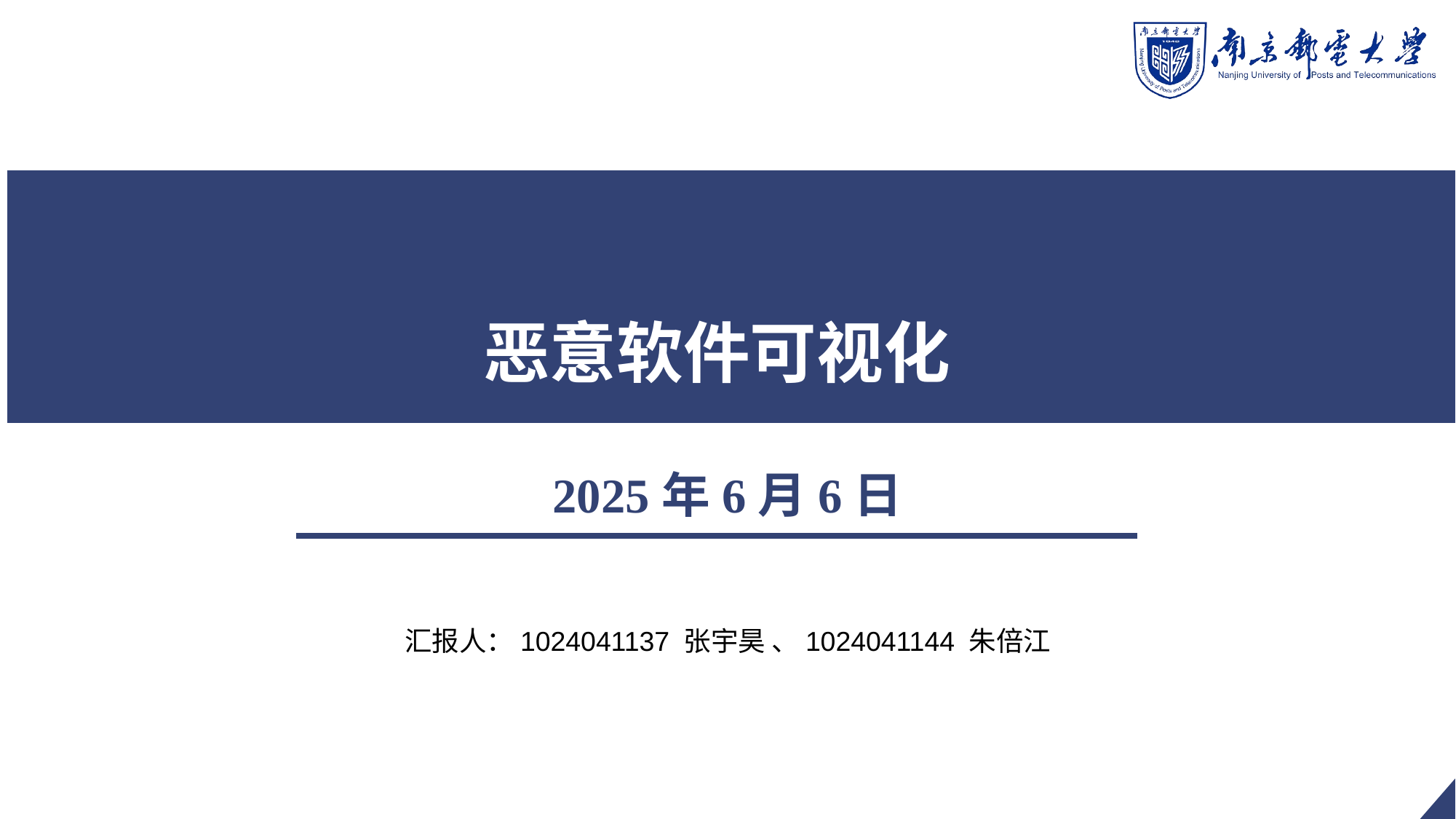

恶意软件可视化
2025年6月6日
汇报人：耿辰
指导老师：黄海平
汇报人：1024041137 张宇昊 、1024041144 朱倍江